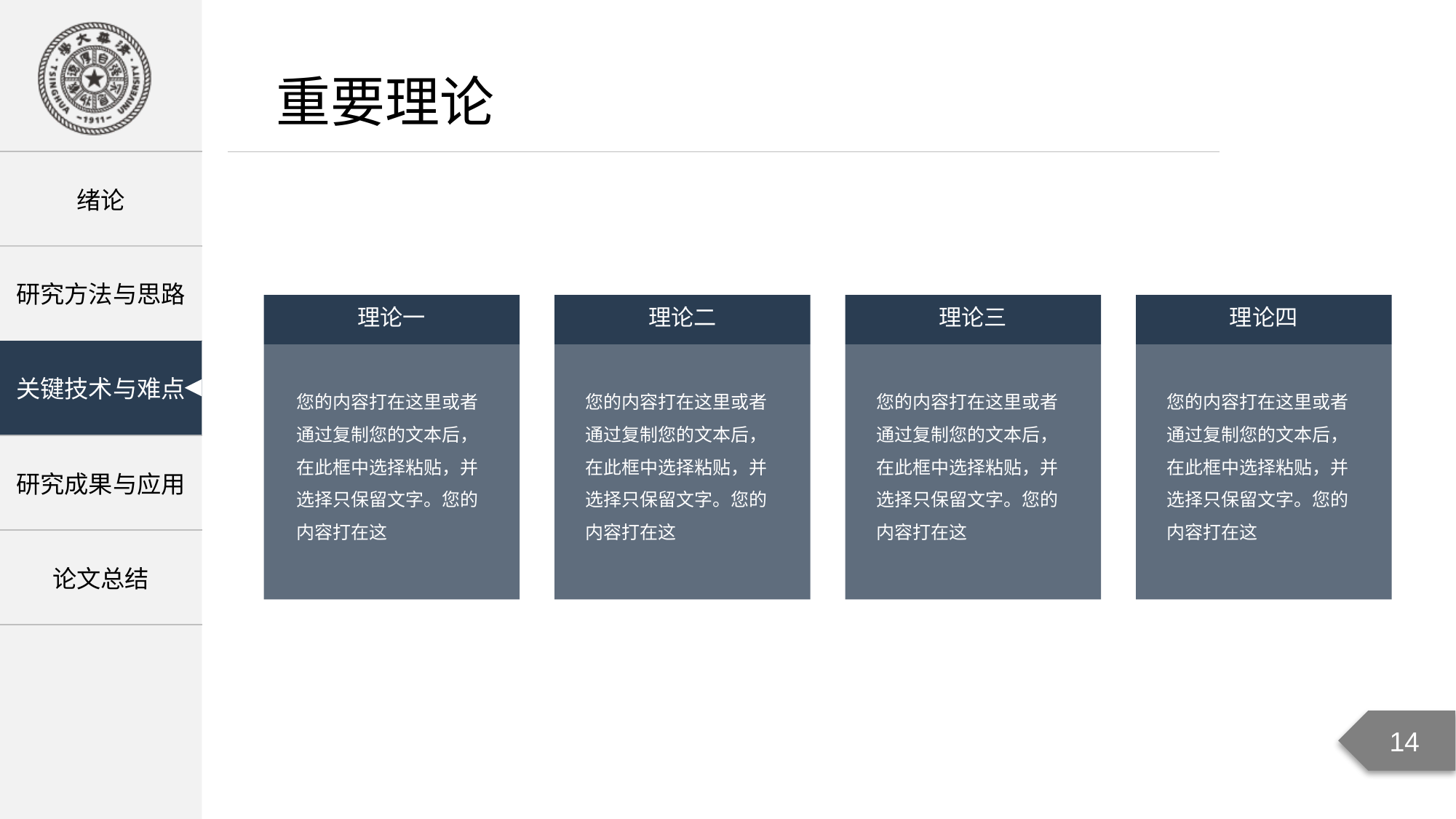

重要理论

理论一

您的内容打在这里或者通过复制您的文本后，在此框中选择粘贴，并选择只保留文字。您的内容打在这

理论二

您的内容打在这里或者通过复制您的文本后，在此框中选择粘贴，并选择只保留文字。您的内容打在这

理论三

您的内容打在这里或者通过复制您的文本后，在此框中选择粘贴，并选择只保留文字。您的内容打在这

理论四

您的内容打在这里或者通过复制您的文本后，在此框中选择粘贴，并选择只保留文字。您的内容打在这